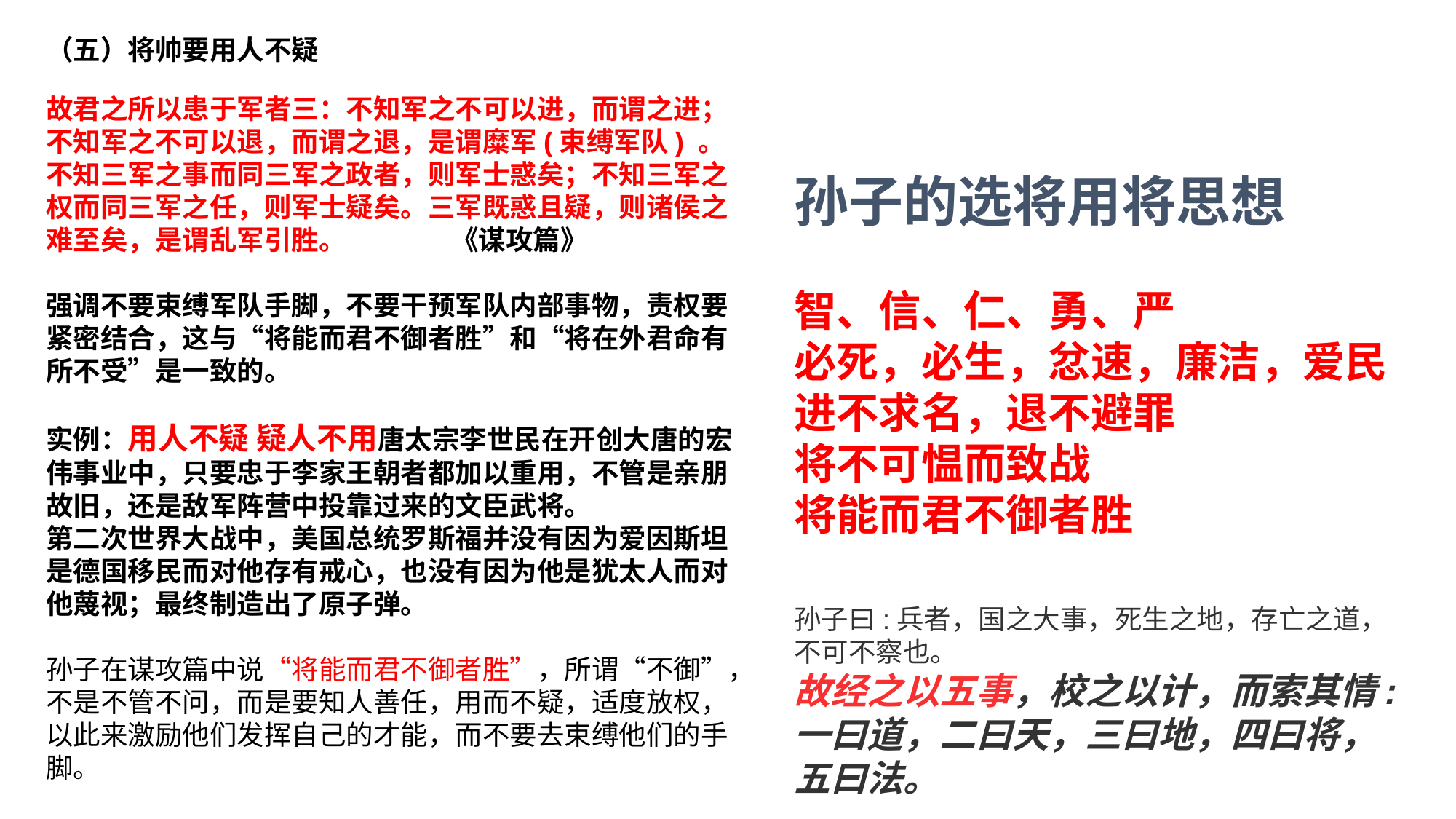

（五）将帅要用人不疑
故君之所以患于军者三：不知军之不可以进，而谓之进；不知军之不可以退，而谓之退，是谓糜军(束缚军队) 。不知三军之事而同三军之政者，则军士惑矣；不知三军之权而同三军之任，则军士疑矣。三军既惑且疑，则诸侯之难至矣，是谓乱军引胜。                 《谋攻篇》

强调不要束缚军队手脚，不要干预军队内部事物，责权要紧密结合，这与“将能而君不御者胜”和“将在外君命有所不受”是一致的。

实例：用人不疑 疑人不用唐太宗李世民在开创大唐的宏伟事业中，只要忠于李家王朝者都加以重用，不管是亲朋故旧，还是敌军阵营中投靠过来的文臣武将。
第二次世界大战中，美国总统罗斯福并没有因为爱因斯坦是德国移民而对他存有戒心，也没有因为他是犹太人而对他蔑视；最终制造出了原子弹。

孙子在谋攻篇中说“将能而君不御者胜”，所谓“不御”，不是不管不问，而是要知人善任，用而不疑，适度放权，以此来激励他们发挥自己的才能，而不要去束缚他们的手脚。
孙子的选将用将思想

智、信、仁、勇、严
必死，必生，忿速，廉洁，爱民
进不求名，退不避罪
将不可愠而致战
将能而君不御者胜
孙子曰:兵者，国之大事，死生之地，存亡之道，不可不察也。
故经之以五事，校之以计，而索其情:一曰道，二曰天，三曰地，四曰将，五曰法。